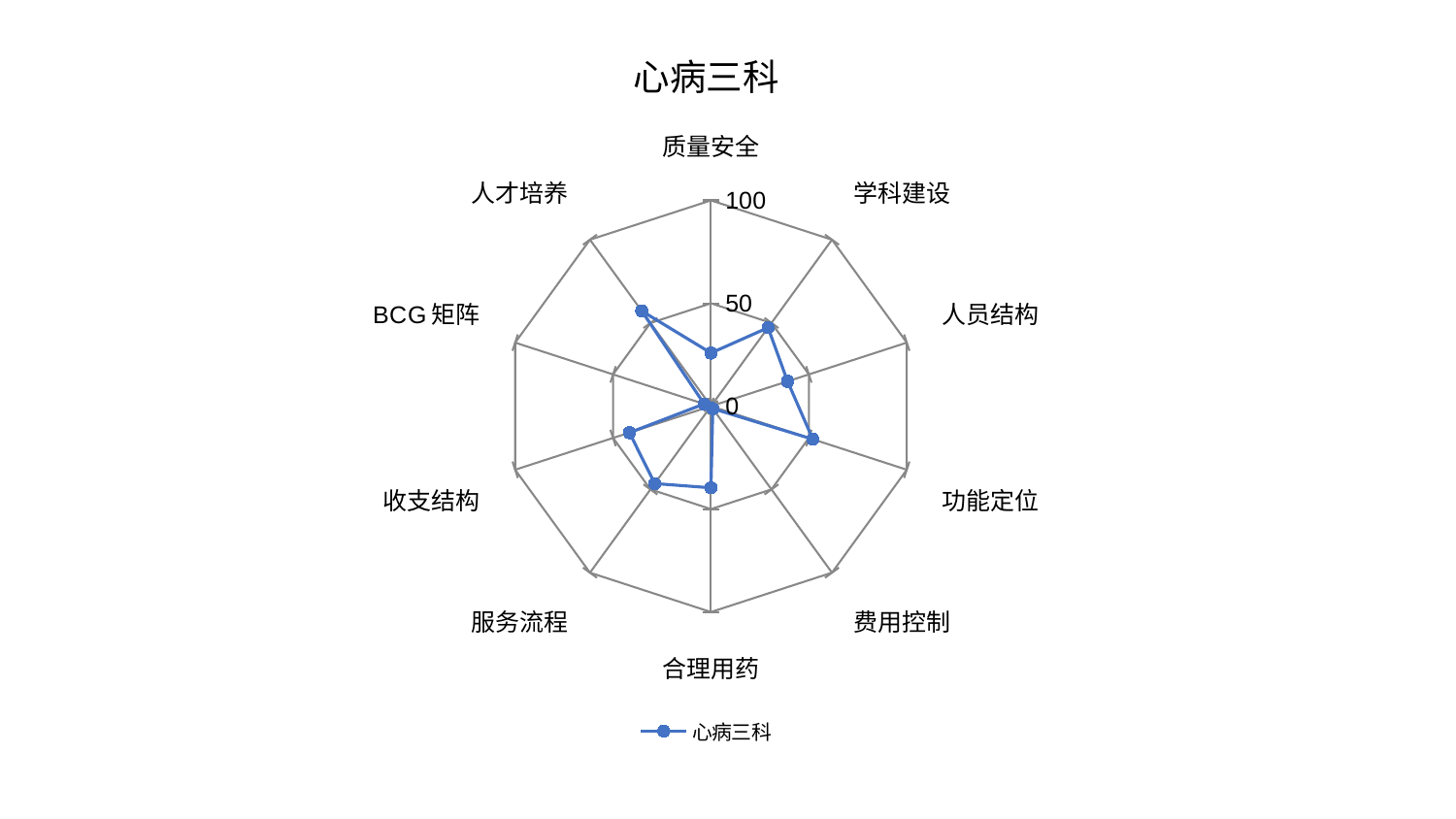

### Chart: 心病三科

| Category | 心病三科 |
|---|---|
| 质量安全 | 25.84317487111884 |
| 学科建设 | 47.17554855752999 |
| 人员结构 | 39.1311262350988 |
| 功能定位 | 52.033410022266985 |
| 费用控制 | 1.4737562748697446 |
| 合理用药 | 39.65959286086792 |
| 服务流程 | 46.48265554698181 |
| 收支结构 | 41.645851082816876 |
| BCG矩阵 | 3.491525817914853 |
| 人才培养 | 57.22494840637331 |
144